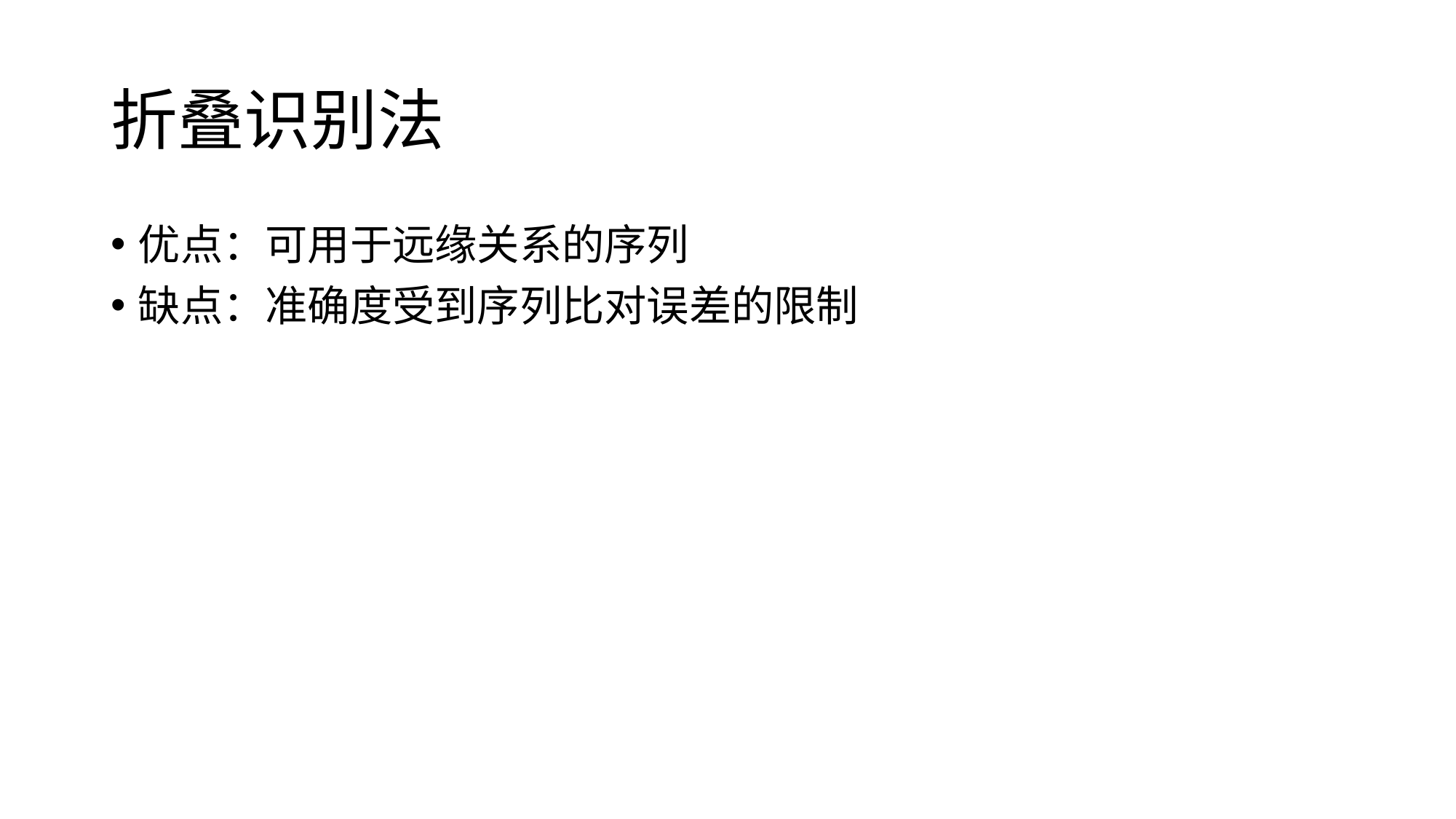

# 折叠识别法
优点：可用于远缘关系的序列
缺点：准确度受到序列比对误差的限制